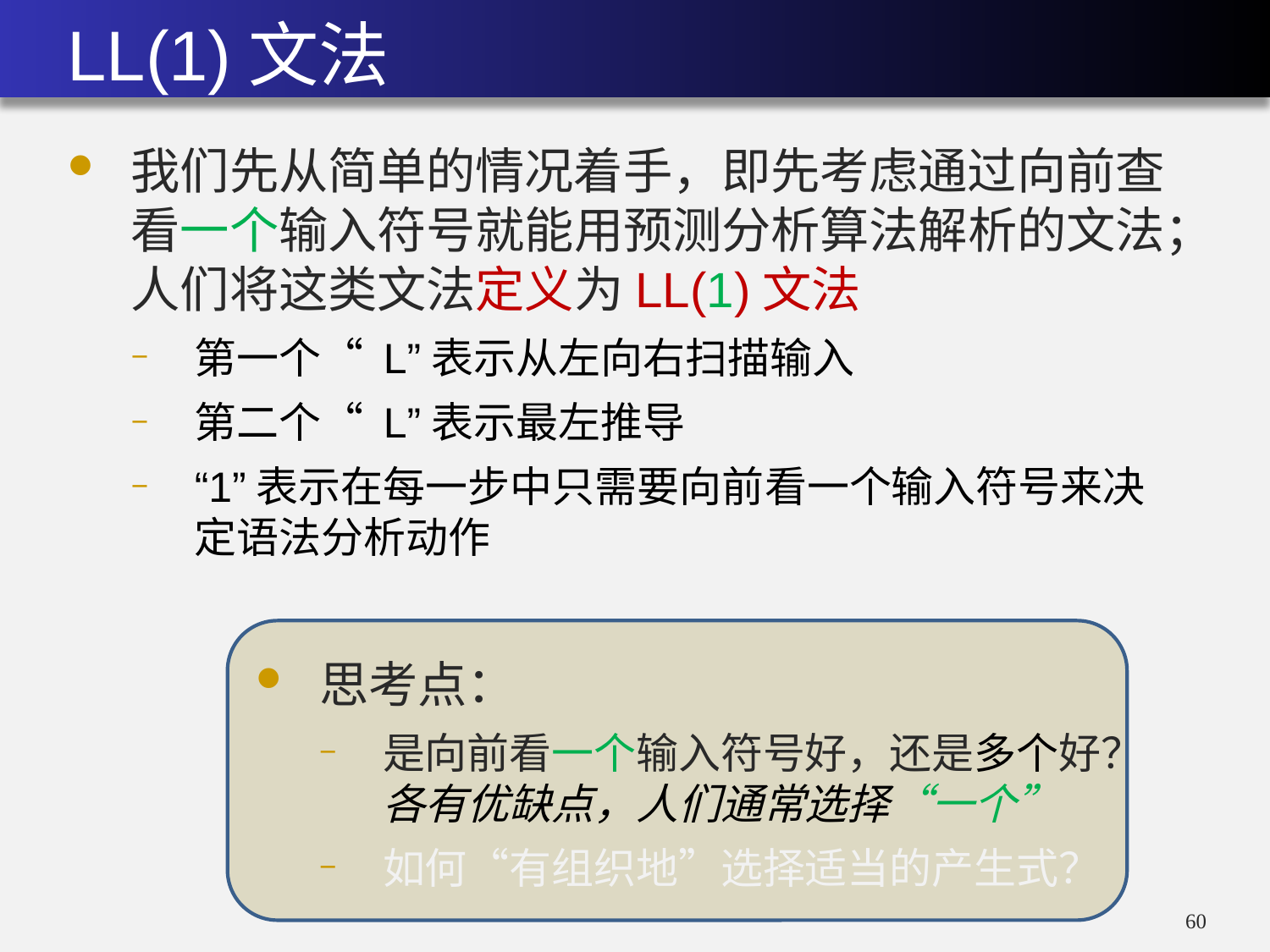

# LL(1)文法
我们先从简单的情况着手，即先考虑通过向前查看一个输入符号就能用预测分析算法解析的文法；人们将这类文法定义为LL(1)文法
第一个“ L”表示从左向右扫描输入
第二个“ L”表示最左推导
“1”表示在每一步中只需要向前看一个输入符号来决定语法分析动作

思考点：
是向前看一个输入符号好，还是多个好？各有优缺点，人们通常选择“一个”
如何“有组织地”选择适当的产生式？
60